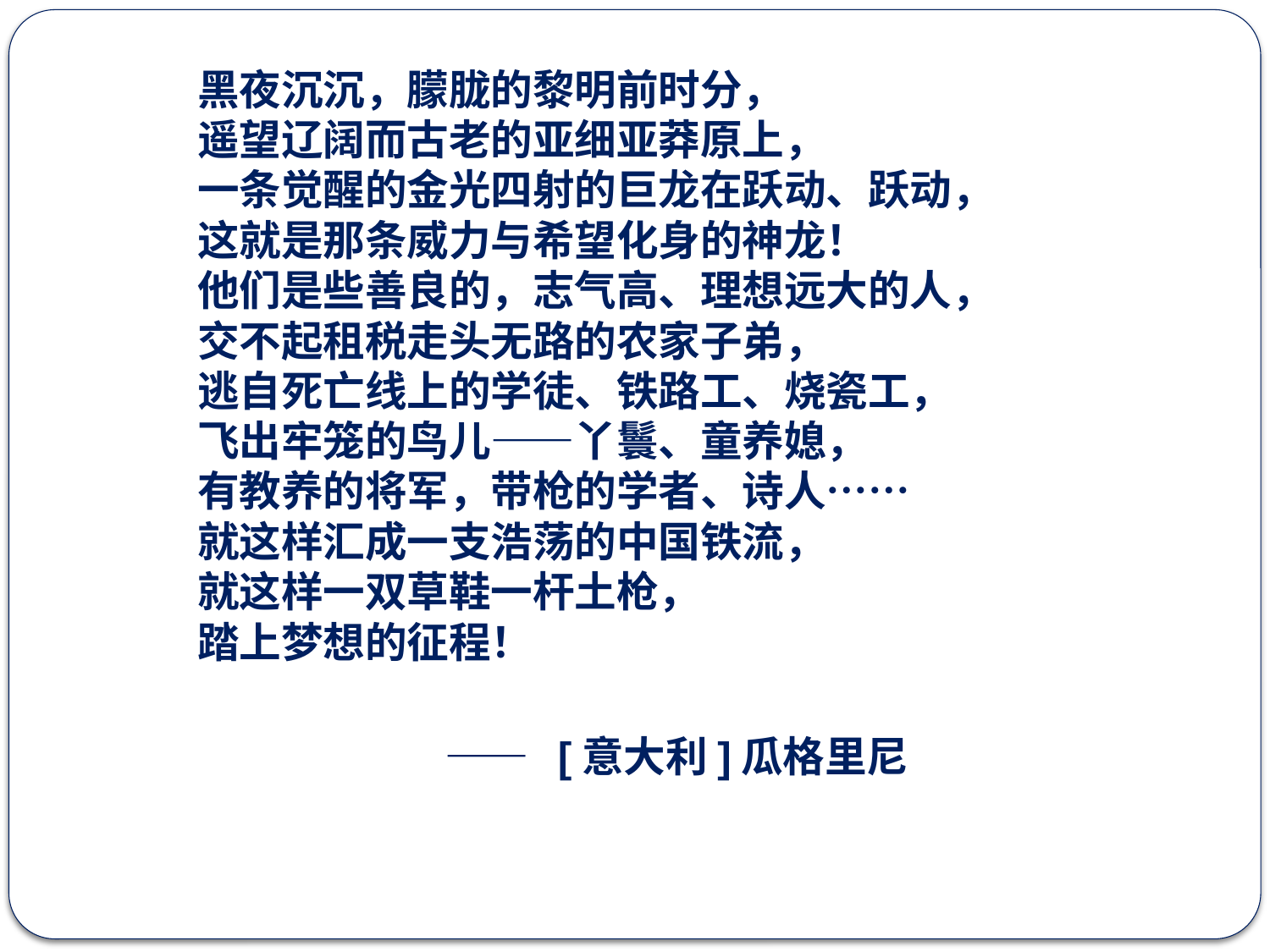

# 黑夜沉沉，朦胧的黎明前时分， 遥望辽阔而古老的亚细亚莽原上， 一条觉醒的金光四射的巨龙在跃动、跃动， 这就是那条威力与希望化身的神龙！ 他们是些善良的，志气高、理想远大的人， 交不起租税走头无路的农家子弟， 逃自死亡线上的学徒、铁路工、烧瓷工， 飞出牢笼的鸟儿——丫鬟、童养媳， 有教养的将军，带枪的学者、诗人…… 就这样汇成一支浩荡的中国铁流， 就这样一双草鞋一杆土枪， 踏上梦想的征程！ ——  [意大利]瓜格里尼